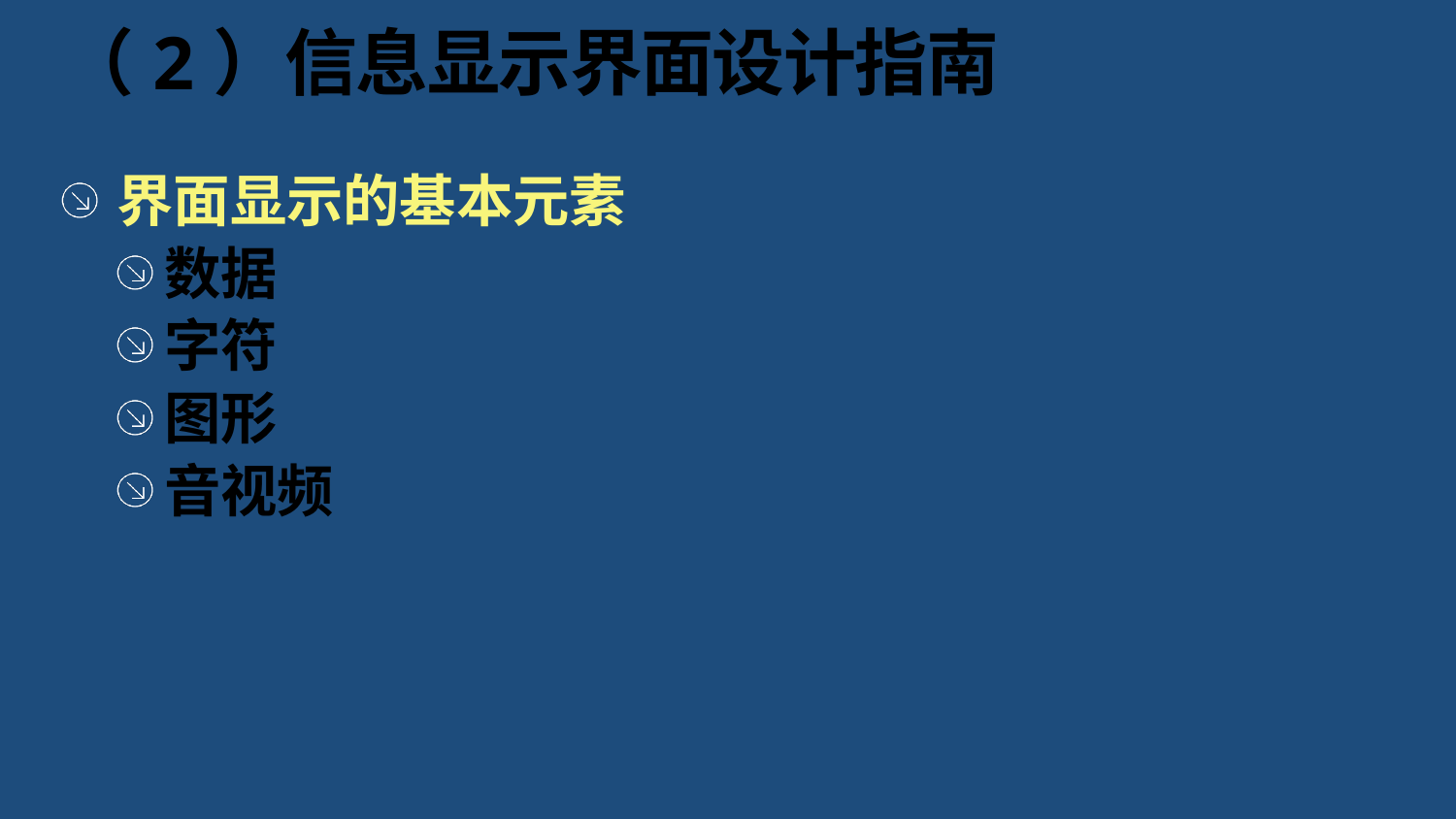

# （2）信息显示界面设计指南
界面显示的基本元素
数据
字符
图形
音视频